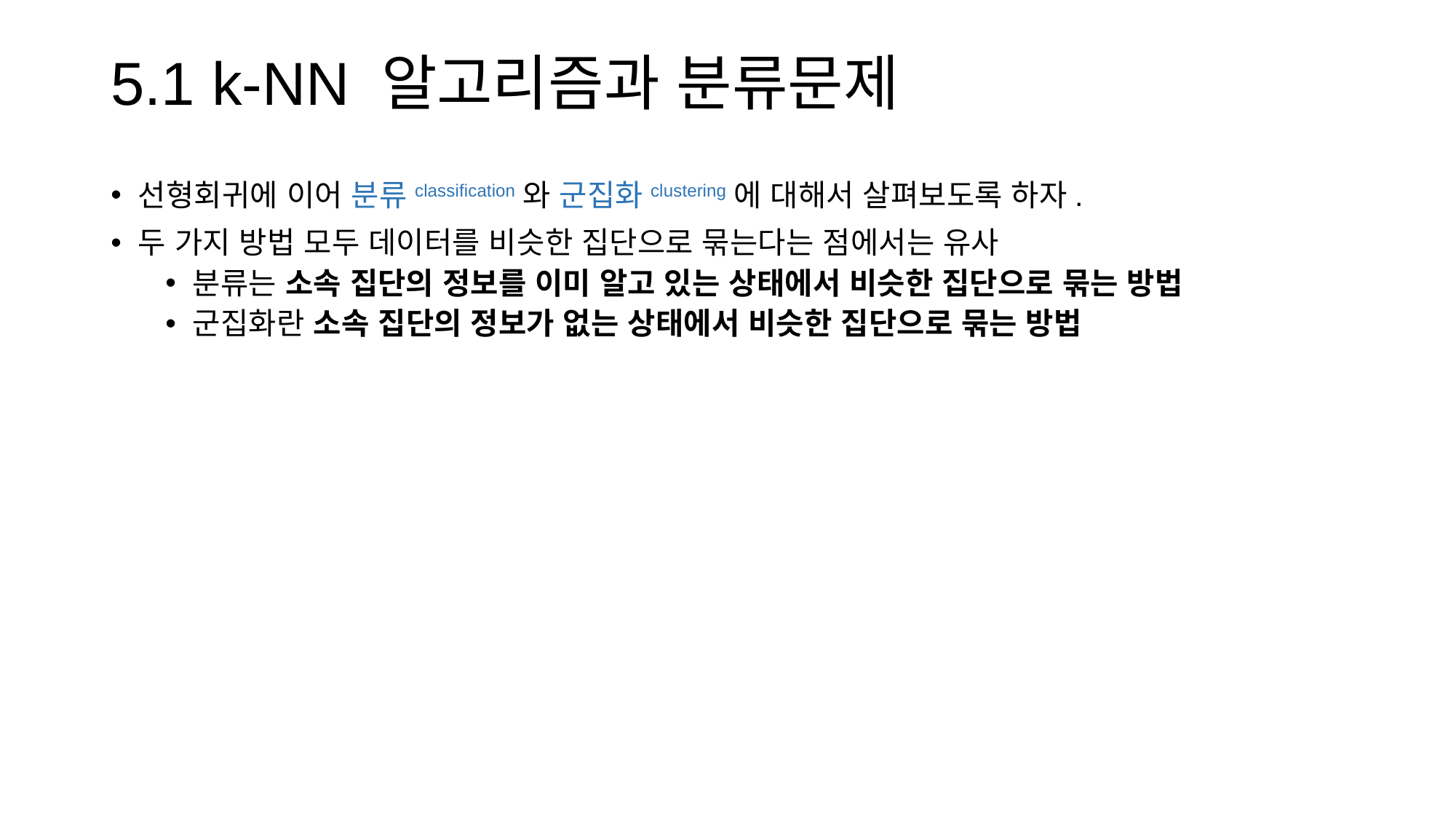

# 5.1 k-NN 알고리즘과 분류문제
선형회귀에 이어 분류classification와 군집화clustering에 대해서 살펴보도록 하자.
두 가지 방법 모두 데이터를 비슷한 집단으로 묶는다는 점에서는 유사
분류는 소속 집단의 정보를 이미 알고 있는 상태에서 비슷한 집단으로 묶는 방법
군집화란 소속 집단의 정보가 없는 상태에서 비슷한 집단으로 묶는 방법